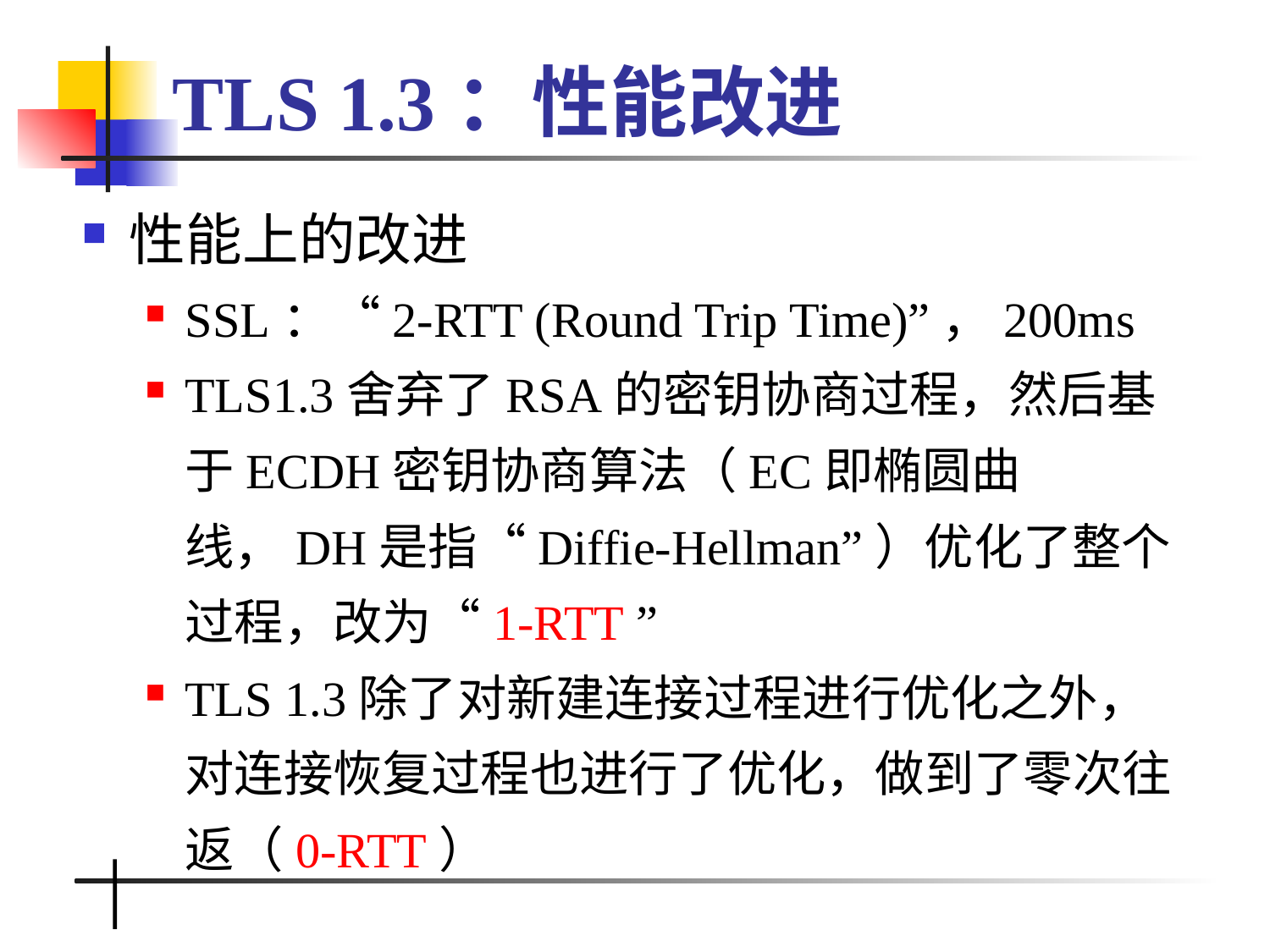

# TLS 1.3：性能改进
性能上的改进
SSL：“2-RTT (Round Trip Time)”，200ms
TLS1.3舍弃了RSA的密钥协商过程，然后基于ECDH密钥协商算法（EC即椭圆曲线，DH是指“Diffie-Hellman”）优化了整个过程，改为“1-RTT ”
TLS 1.3除了对新建连接过程进行优化之外，对连接恢复过程也进行了优化，做到了零次往返（0-RTT）